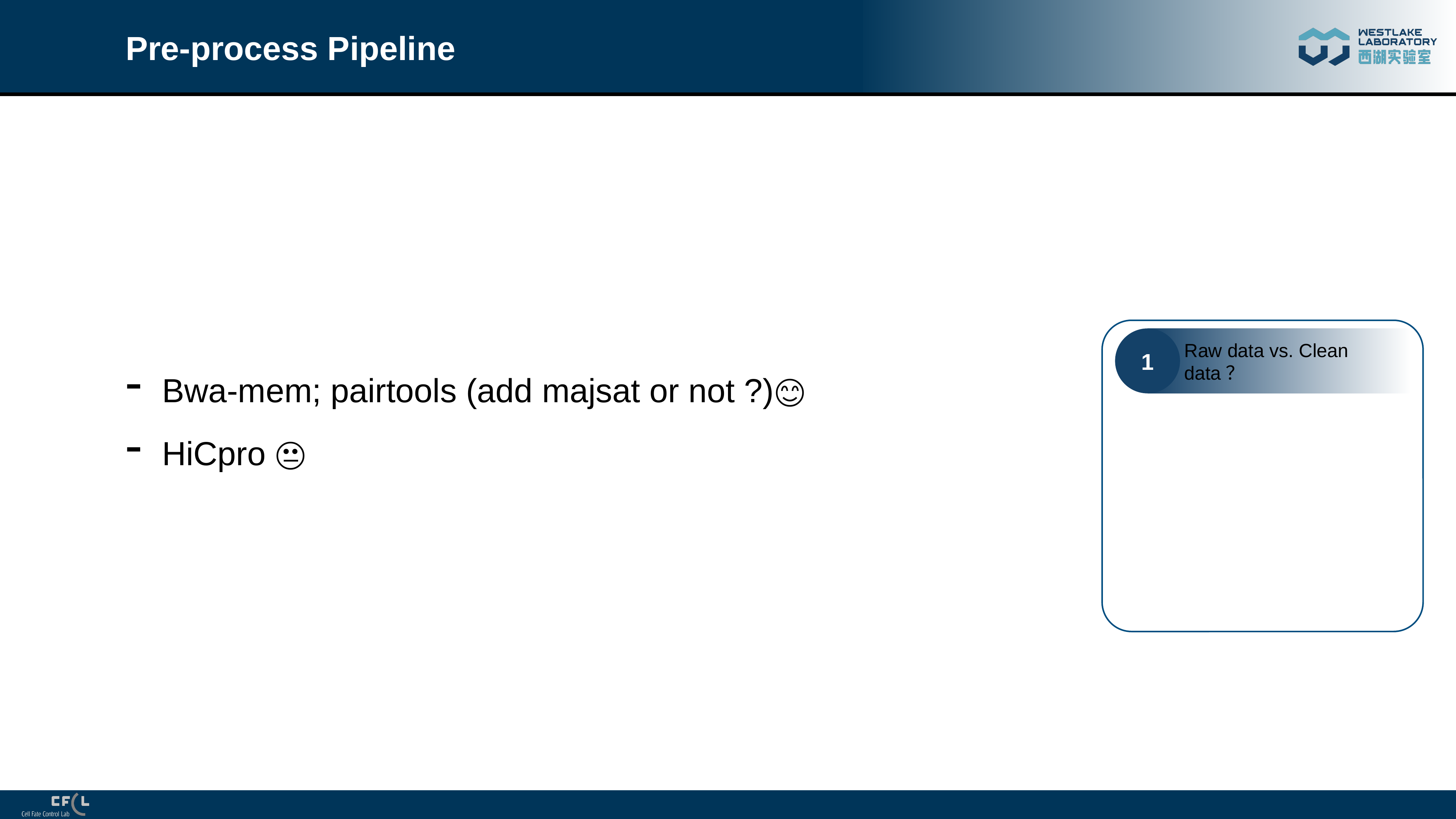

# Pre-process Pipeline
Bwa-mem; pairtools (add majsat or not ?)😊
HiCpro 😐

测序数据量=目标区域大小×测序深度
1

Raw data vs. Clean data？